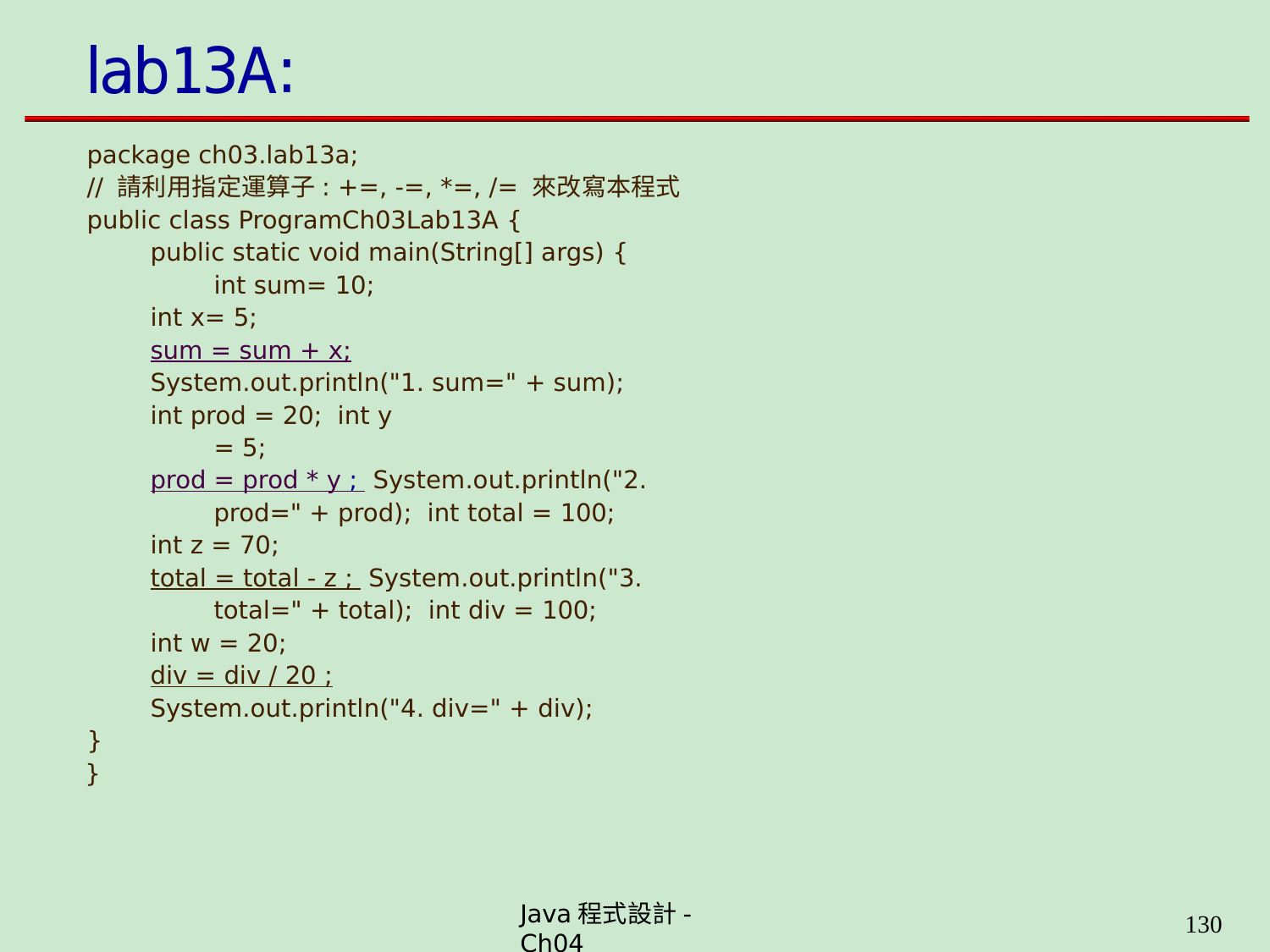

# lab13A:
package ch03.lab13a;
// 請利用指定運算子: +=, -=, *=, /= 來改寫本程式
public class ProgramCh03Lab13A {
public static void main(String[] args) {  int sum= 10;
int x= 5;
sum = sum + x;
System.out.println("1. sum=" + sum);
int prod = 20;  int y = 5;
prod = prod * y ;  System.out.println("2. prod=" + prod);  int total = 100;
int z = 70;
total = total - z ;  System.out.println("3. total=" + total);  int div = 100;
int w = 20;
div = div / 20 ;
System.out.println("4. div=" + div);
}
}
Java程式設計-Ch04
130